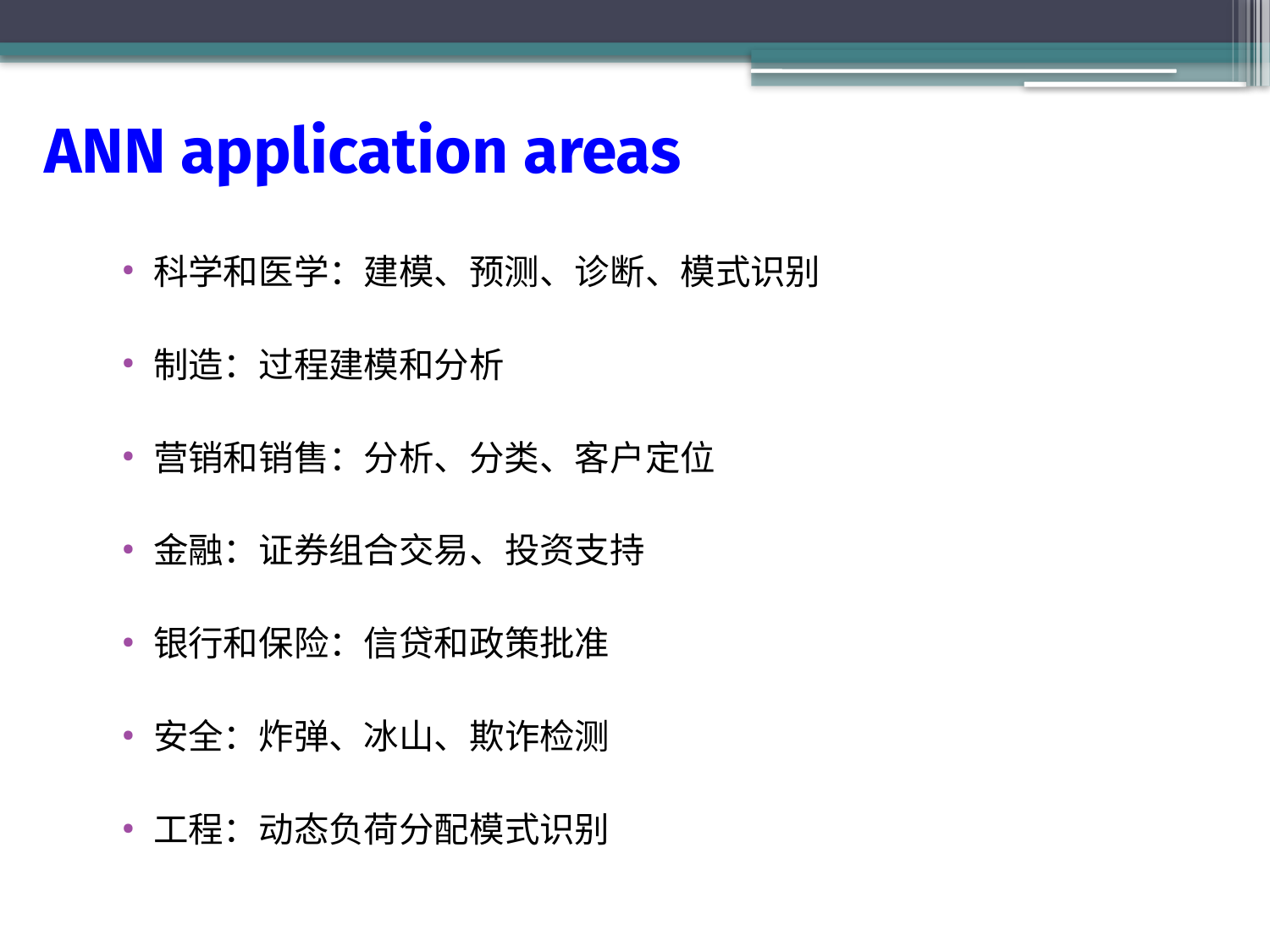

# ANN application areas
科学和医学：建模、预测、诊断、模式识别

制造：过程建模和分析

营销和销售：分析、分类、客户定位

金融：证券组合交易、投资支持

银行和保险：信贷和政策批准

安全：炸弹、冰山、欺诈检测

工程：动态负荷分配模式识别